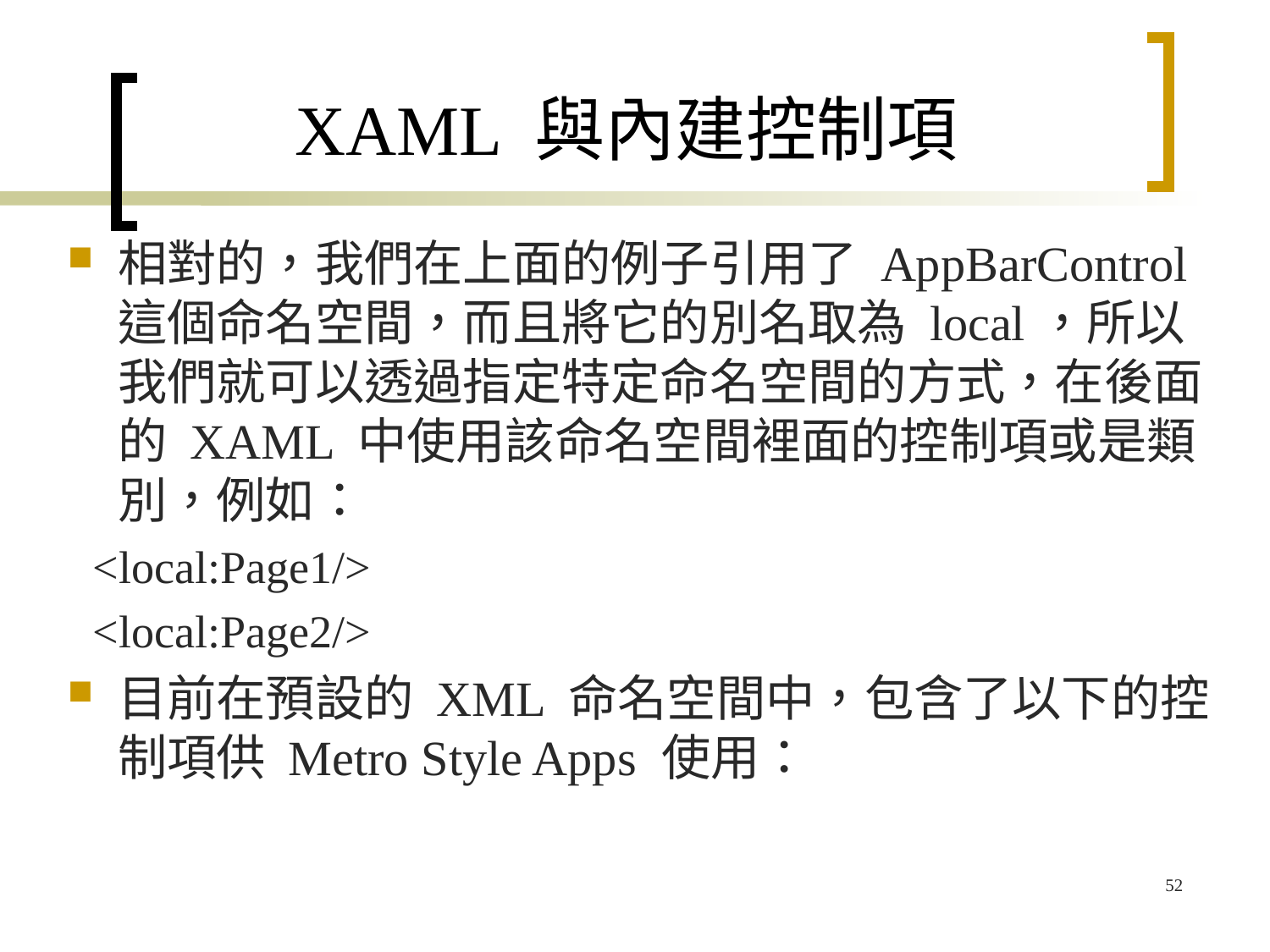

# XAML 與內建控制項
相對的，我們在上面的例子引用了 AppBarControl 這個命名空間，而且將它的別名取為 local，所以我們就可以透過指定特定命名空間的方式，在後面的 XAML 中使用該命名空間裡面的控制項或是類別，例如：
<local:Page1/>
<local:Page2/>
目前在預設的 XML 命名空間中，包含了以下的控制項供 Metro Style Apps 使用：
52